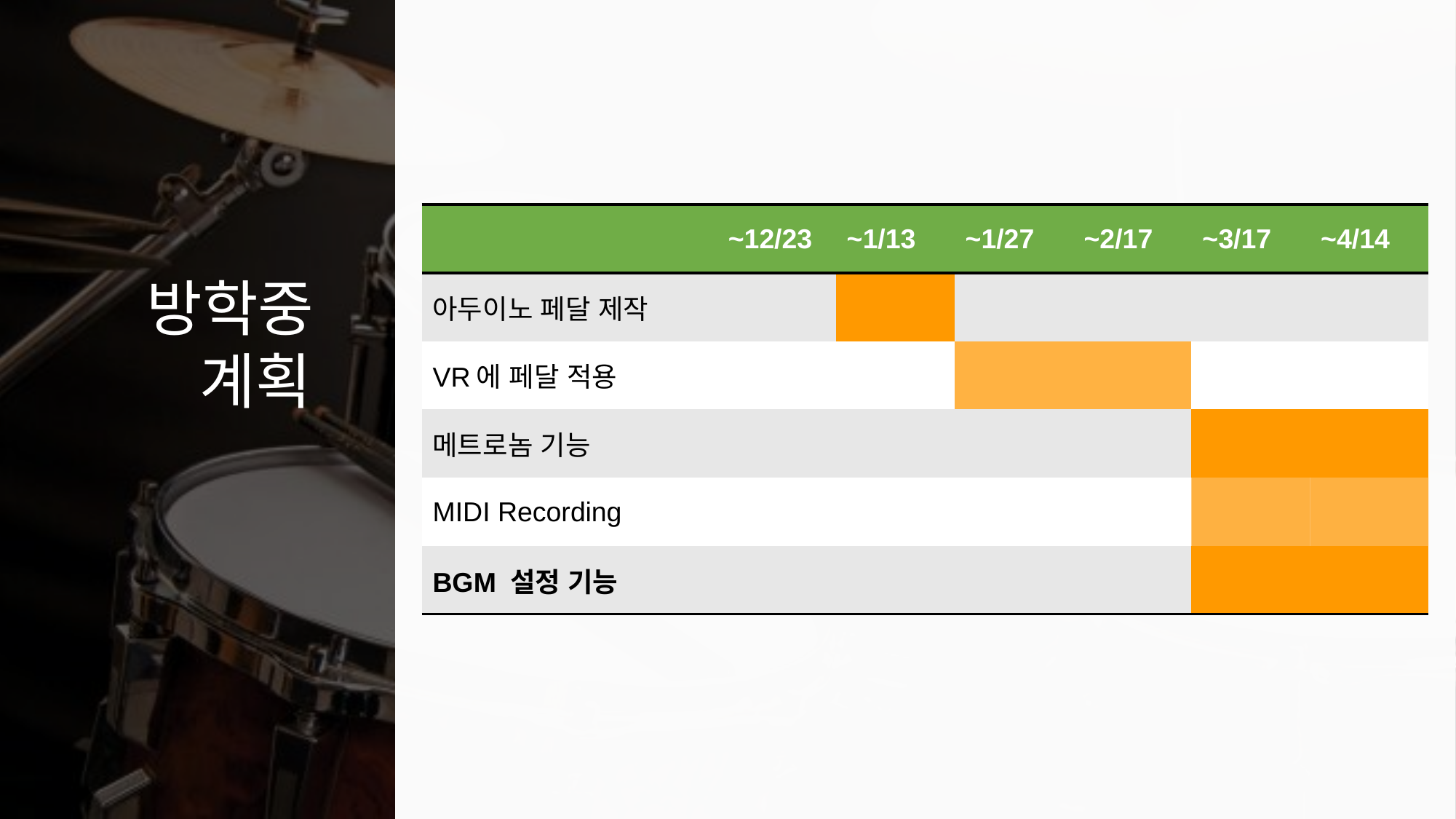

|  | ~12/23 | ~1/13 | ~1/27 | ~2/17 | ~3/17 | ~4/14 |
| --- | --- | --- | --- | --- | --- | --- |
| 아두이노 페달 제작 |  |  |  |  |  |  |
| VR에 페달 적용 |  |  |  |  |  |  |
| 메트로놈 기능 |  |  |  |  |  |  |
| MIDI Recording |  |  |  |  |  |  |
| BGM 설정 기능 |  |  |  |  |  |  |
   방학중
      계획